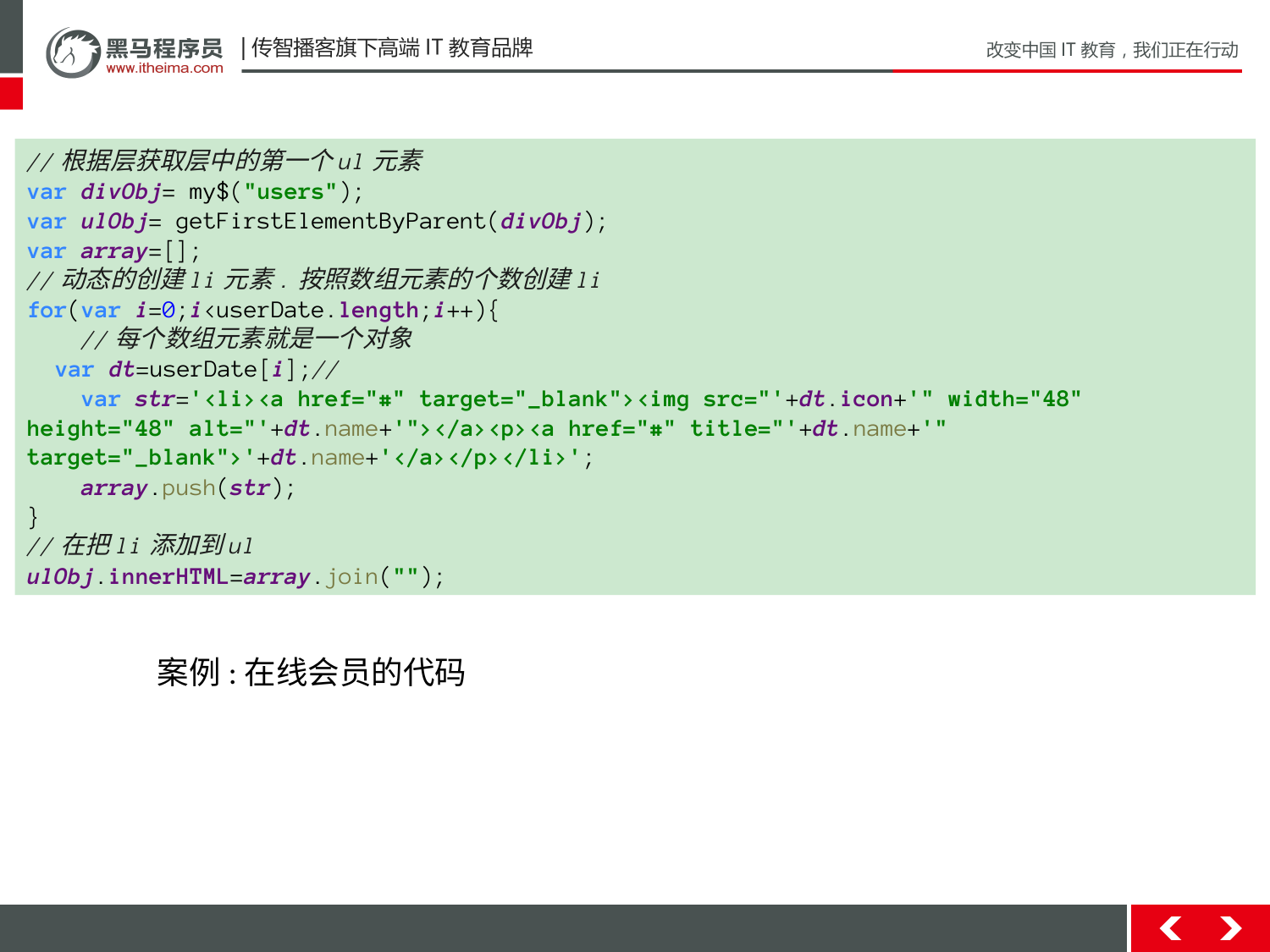

//根据层获取层中的第一个ul元素
var divObj= my$("users");
var ulObj= getFirstElementByParent(divObj);
var array=[];
//动态的创建li元素.按照数组元素的个数创建li
for(var i=0;i<userDate.length;i++){
    //每个数组元素就是一个对象
    var dt=userDate[i];//
    var str='<li><a href="#" target="_blank"><img src="'+dt.icon+'" width="48" height="48" alt="'+dt.name+'"></a><p><a href="#" title="'+dt.name+'" target="_blank">'+dt.name+'</a></p></li>';
    array.push(str);
}
//在把li添加到ul
ulObj.innerHTML=array.join("");
案例:在线会员的代码